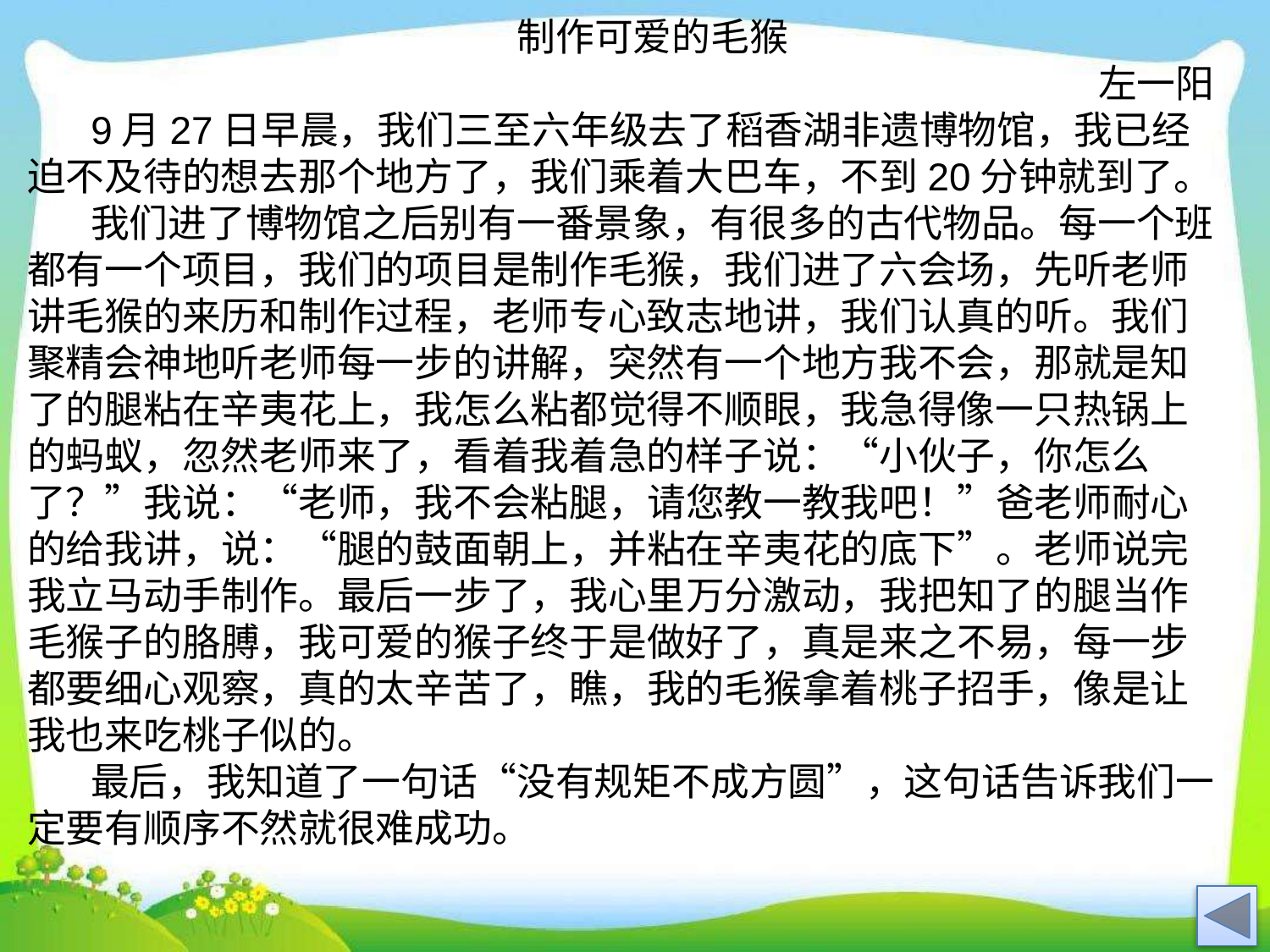

制作可爱的毛猴
左一阳
9月27日早晨，我们三至六年级去了稻香湖非遗博物馆，我已经迫不及待的想去那个地方了，我们乘着大巴车，不到20分钟就到了。
我们进了博物馆之后别有一番景象，有很多的古代物品。每一个班都有一个项目，我们的项目是制作毛猴，我们进了六会场，先听老师讲毛猴的来历和制作过程，老师专心致志地讲，我们认真的听。我们聚精会神地听老师每一步的讲解，突然有一个地方我不会，那就是知了的腿粘在辛夷花上，我怎么粘都觉得不顺眼，我急得像一只热锅上的蚂蚁，忽然老师来了，看着我着急的样子说：“小伙子，你怎么了？”我说：“老师，我不会粘腿，请您教一教我吧！”爸老师耐心的给我讲，说：“腿的鼓面朝上，并粘在辛夷花的底下”。老师说完我立马动手制作。最后一步了，我心里万分激动，我把知了的腿当作毛猴子的胳膊，我可爱的猴子终于是做好了，真是来之不易，每一步都要细心观察，真的太辛苦了，瞧，我的毛猴拿着桃子招手，像是让我也来吃桃子似的。
最后，我知道了一句话“没有规矩不成方圆”，这句话告诉我们一定要有顺序不然就很难成功。